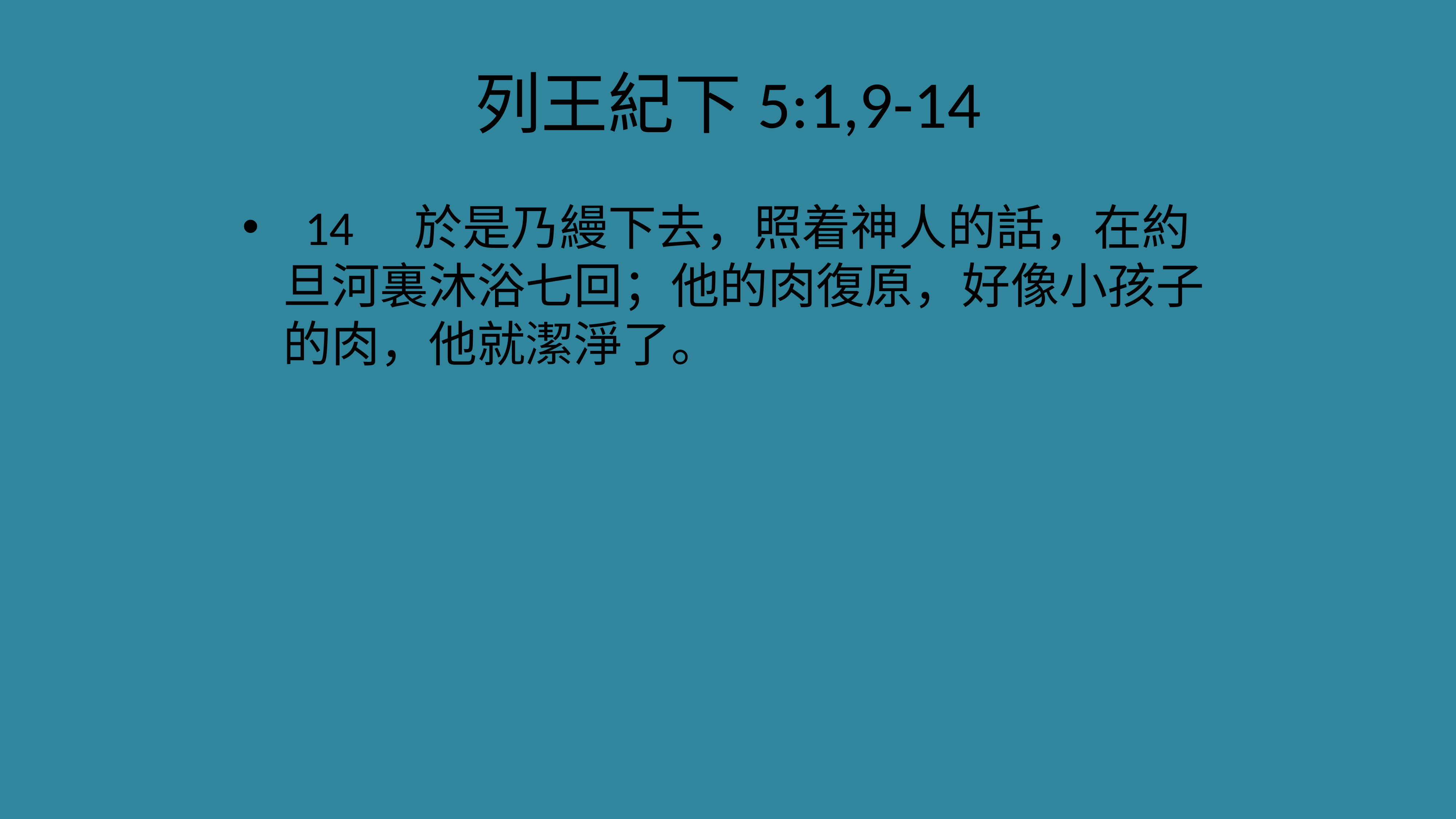

# 列王紀下5:1,9-14
  14　於是乃縵下去，照着神人的話，在約旦河裏沐浴七回；他的肉復原，好像小孩子的肉，他就潔淨了。